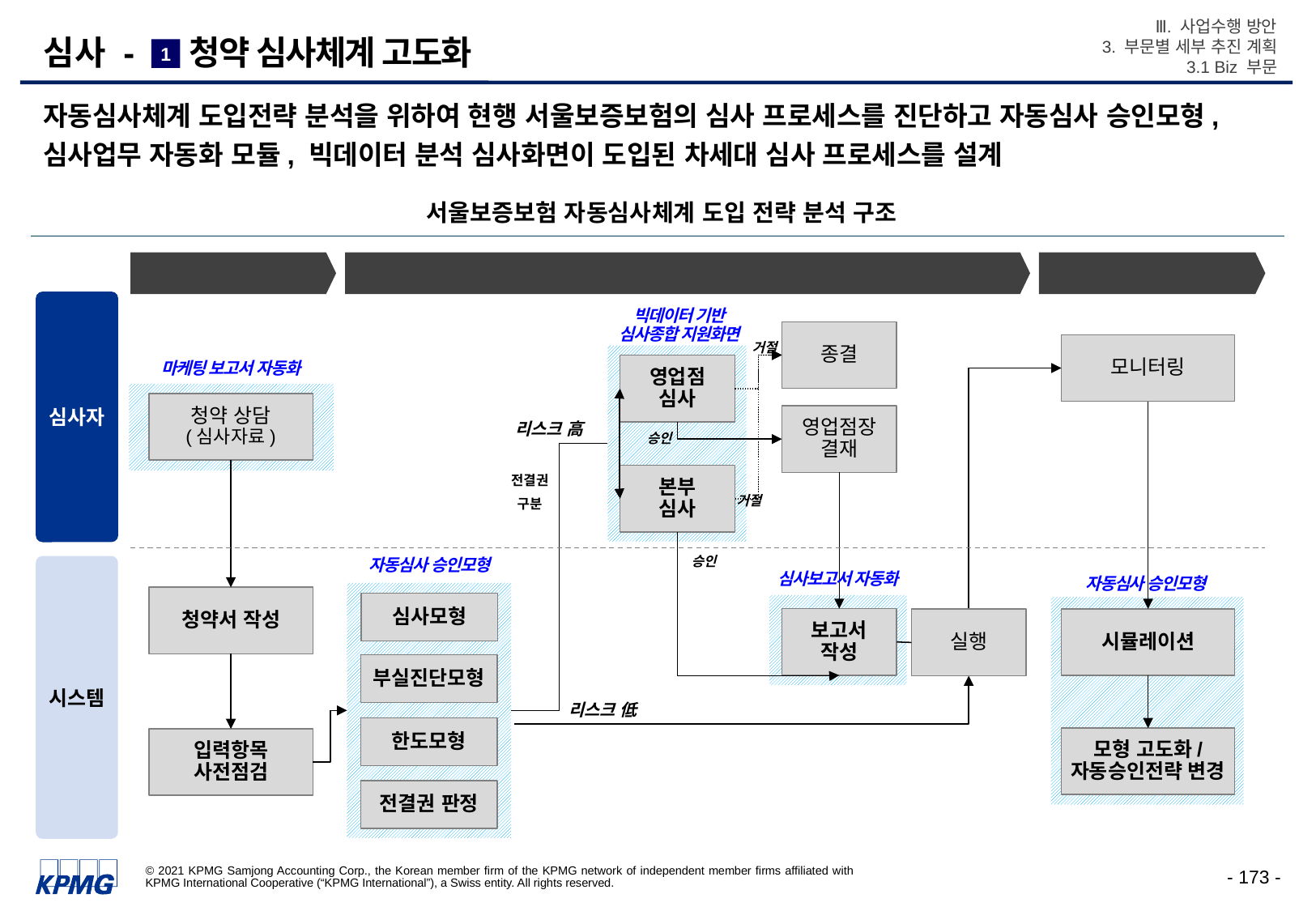

Ⅲ. 사업수행 방안
3. 부문별 세부 추진 계획
3.1 Biz 부문
# 심사 -     청약 심사체계 고도화
1
자동심사체계 도입전략 분석을 위하여 현행 서울보증보험의 심사 프로세스를 진단하고 자동심사 승인모형, 심사업무 자동화 모듈, 빅데이터 분석 심사화면이 도입된 차세대 심사 프로세스를 설계
서울보증보험 자동심사체계 도입 전략 분석 구조
청약  신청
청약 심사
청약 심사 사후관리
심사자
빅데이터 기반
심사종합 지원화면
종결
거절
모니터링

영업점
심사
마케팅 보고서 자동화

청약 상담
(심사자료)
영업점장
결재
리스크 高
승인
전결권
구분
본부
심사
거절
승인
자동심사 승인모형
시스템
심사보고서 자동화
자동심사 승인모형

청약서 작성
심사모형

보고서
작성
시뮬레이션
실행
부실진단모형
리스크 低
한도모형
모형 고도화/
자동승인전략 변경
입력항목
사전점검
전결권 판정